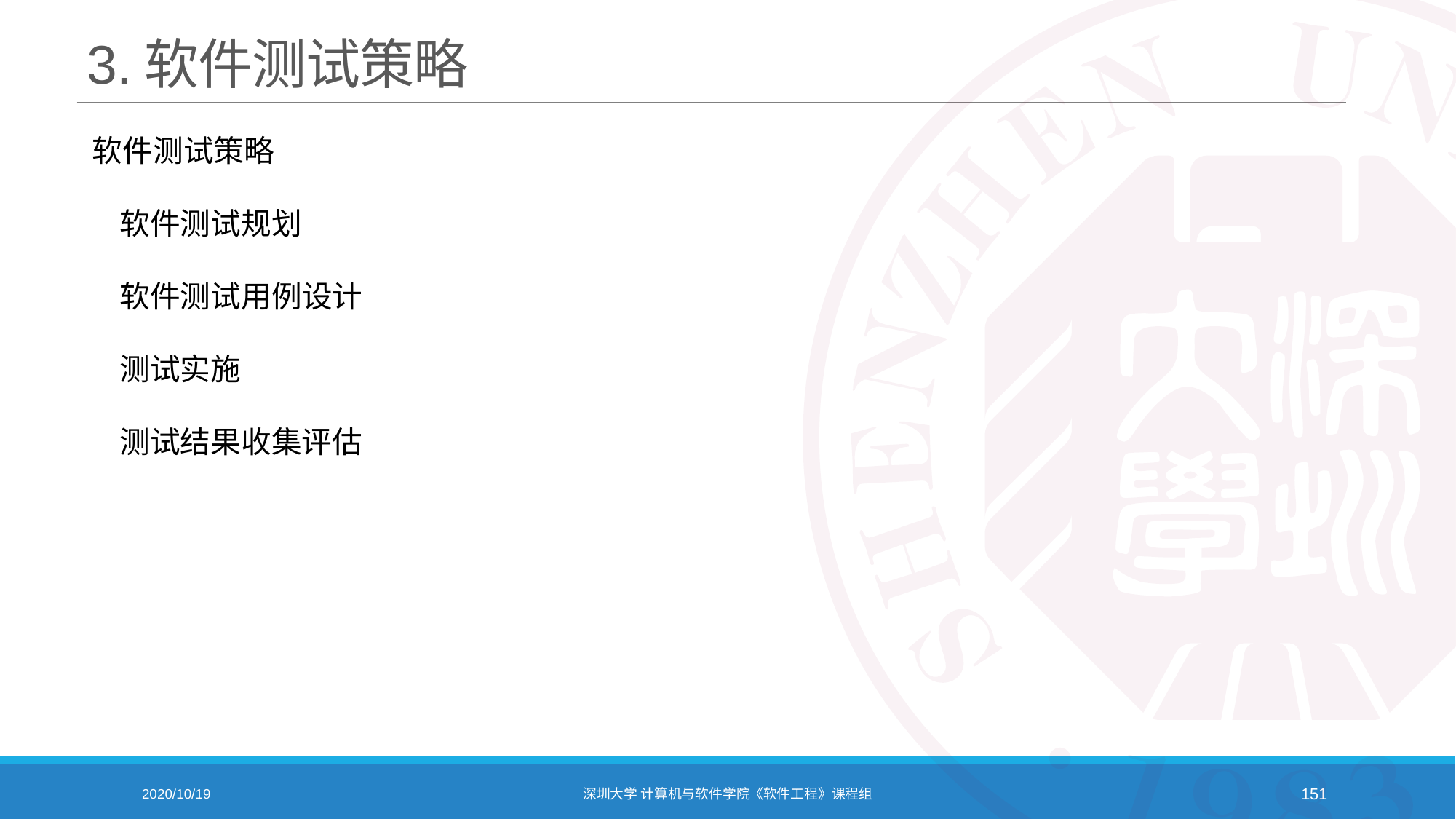

# 3.软件测试策略
软件测试策略

   软件测试规划

   软件测试用例设计

   测试实施

   测试结果收集评估
2020/10/19
深圳大学 计算机与软件学院《软件工程》课程组
151